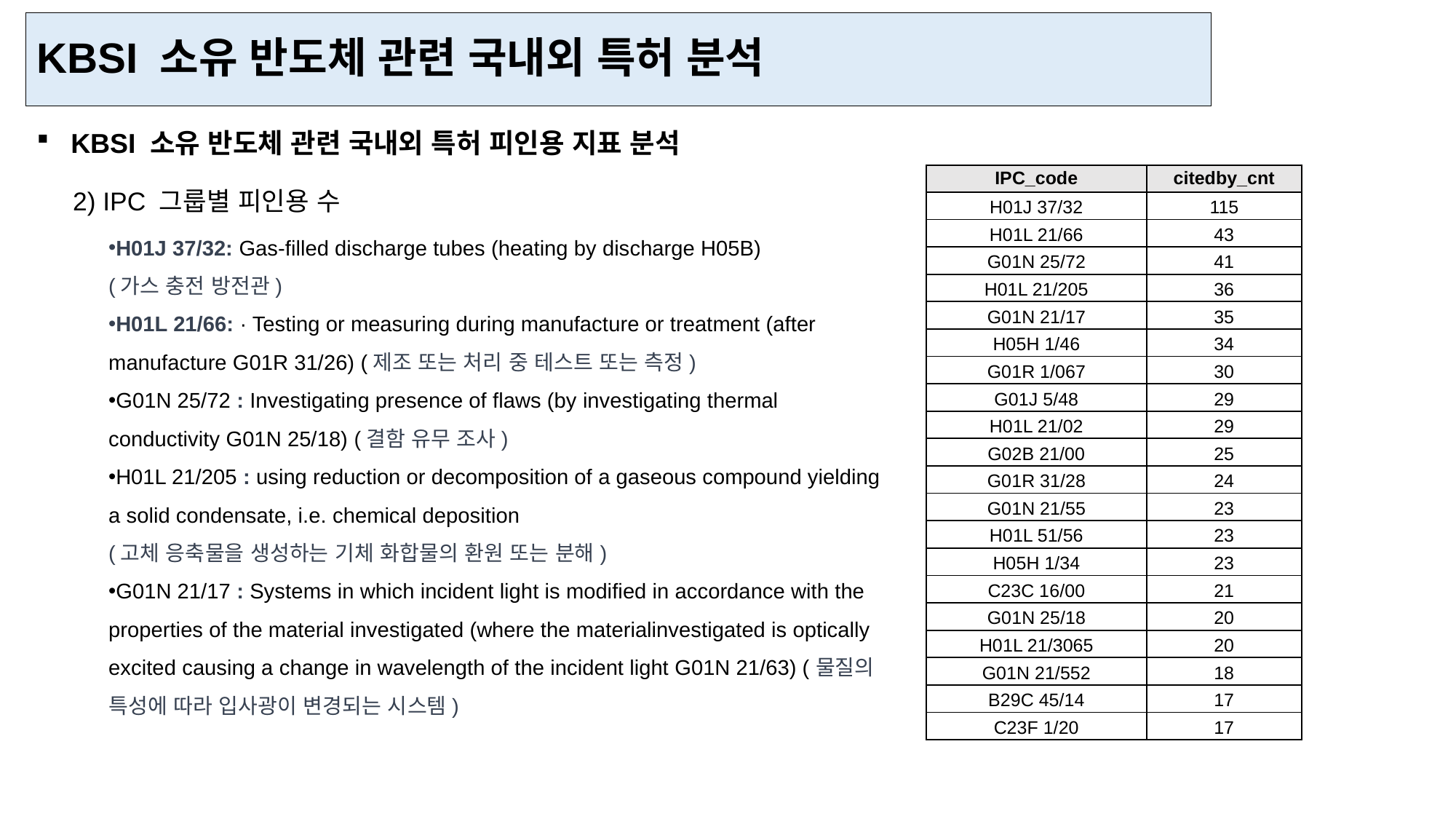

KBSI 소유 반도체 관련 국내외 특허 분석
KBSI 소유 반도체 관련 국내외 특허 피인용 지표 분석
2) IPC 그룹별 피인용 수
| IPC\_code | citedby\_cnt |
| --- | --- |
| H01J 37/32 | 115 |
| H01L 21/66 | 43 |
| G01N 25/72 | 41 |
| H01L 21/205 | 36 |
| G01N 21/17 | 35 |
| H05H 1/46 | 34 |
| G01R 1/067 | 30 |
| G01J 5/48 | 29 |
| H01L 21/02 | 29 |
| G02B 21/00 | 25 |
| G01R 31/28 | 24 |
| G01N 21/55 | 23 |
| H01L 51/56 | 23 |
| H05H 1/34 | 23 |
| C23C 16/00 | 21 |
| G01N 25/18 | 20 |
| H01L 21/3065 | 20 |
| G01N 21/552 | 18 |
| B29C 45/14 | 17 |
| C23F 1/20 | 17 |
H01J 37/32: Gas-filled discharge tubes (heating by discharge H05B)
(가스 충전 방전관)
H01L 21/66: · Testing or measuring during manufacture or treatment (after manufacture G01R 31/26) (제조 또는 처리 중 테스트 또는 측정)
G01N 25/72 : Investigating presence of flaws (by investigating thermal conductivity G01N 25/18) (결함 유무 조사)
H01L 21/205 : using reduction or decomposition of a gaseous compound yielding a solid condensate, i.e. chemical deposition
(고체 응축물을 생성하는 기체 화합물의 환원 또는 분해)
G01N 21/17 : Systems in which incident light is modified in accordance with the properties of the material investigated (where the materialinvestigated is optically excited causing a change in wavelength of the incident light G01N 21/63) (물질의 특성에 따라 입사광이 변경되는 시스템)